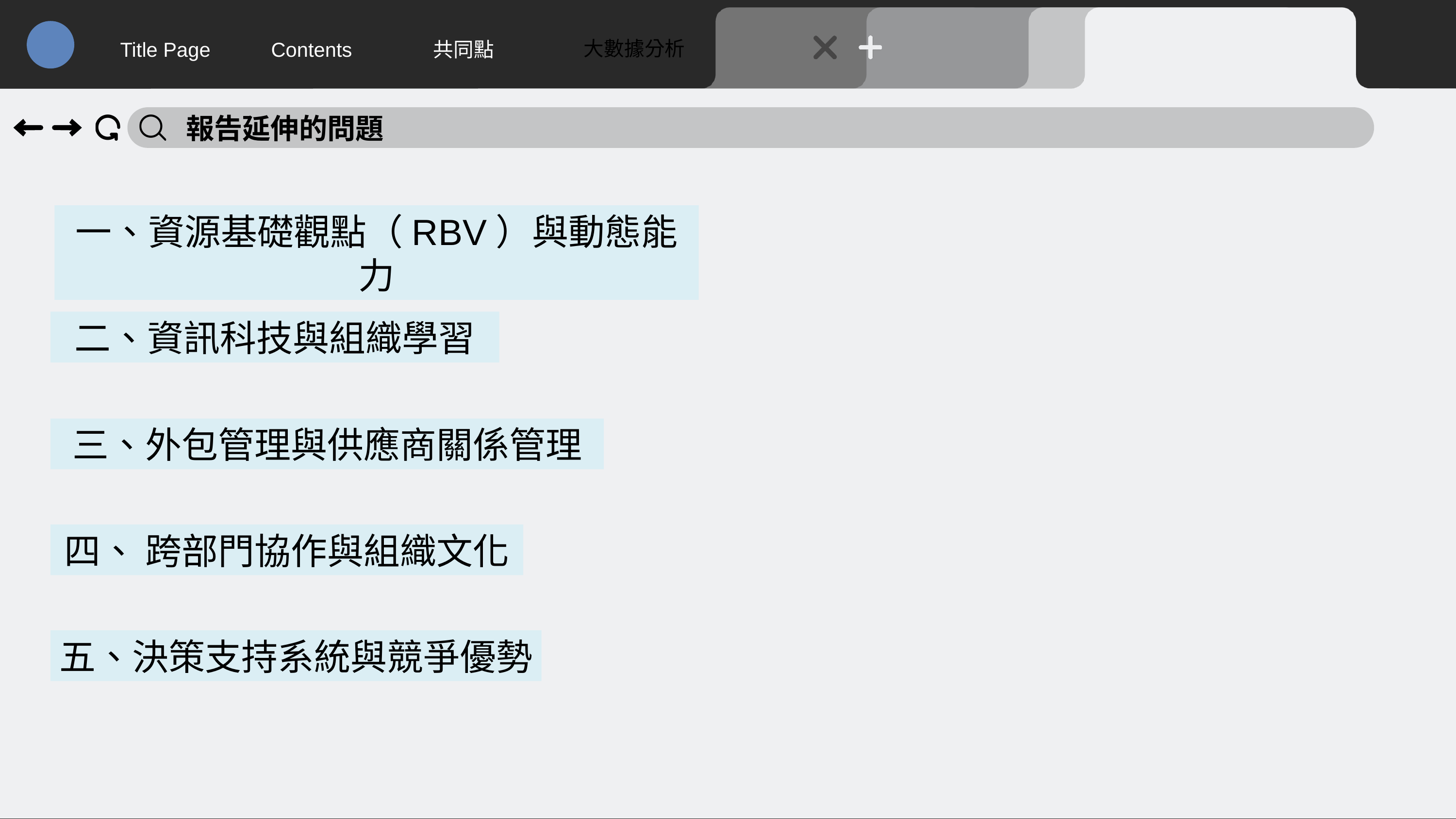

大數據分析
Title Page
Contents
共同點

報告延伸的問題
一、資源基礎觀點（RBV）與動態能力
二、資訊科技與組織學習
三、外包管理與供應商關係管理
四、 跨部門協作與組織文化
五、決策支持系統與競爭優勢
12